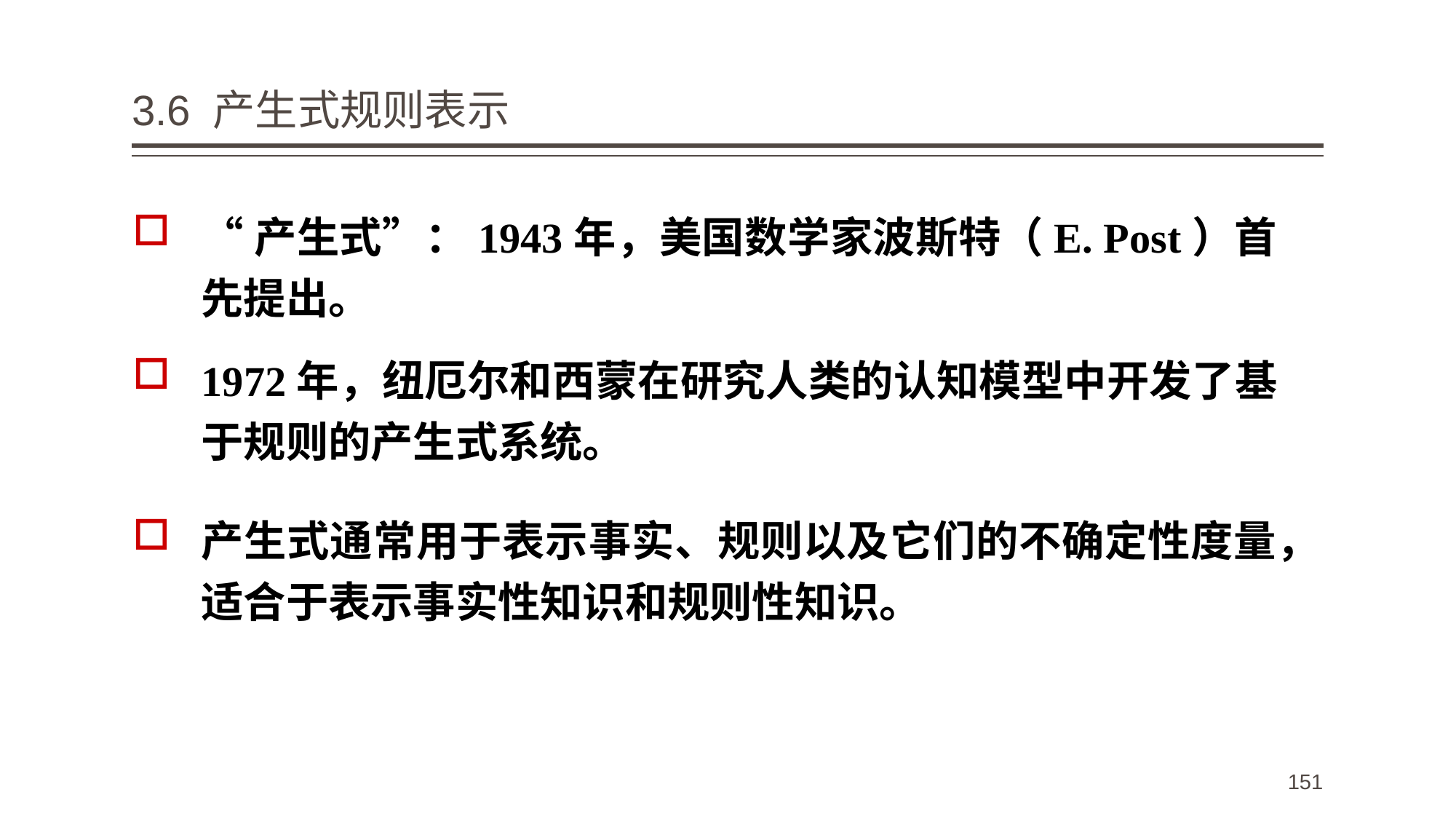

# 3.6 产生式规则表示
“产生式”：1943年，美国数学家波斯特（E. Post）首先提出。
1972年，纽厄尔和西蒙在研究人类的认知模型中开发了基于规则的产生式系统。
产生式通常用于表示事实、规则以及它们的不确定性度量，适合于表示事实性知识和规则性知识。
151